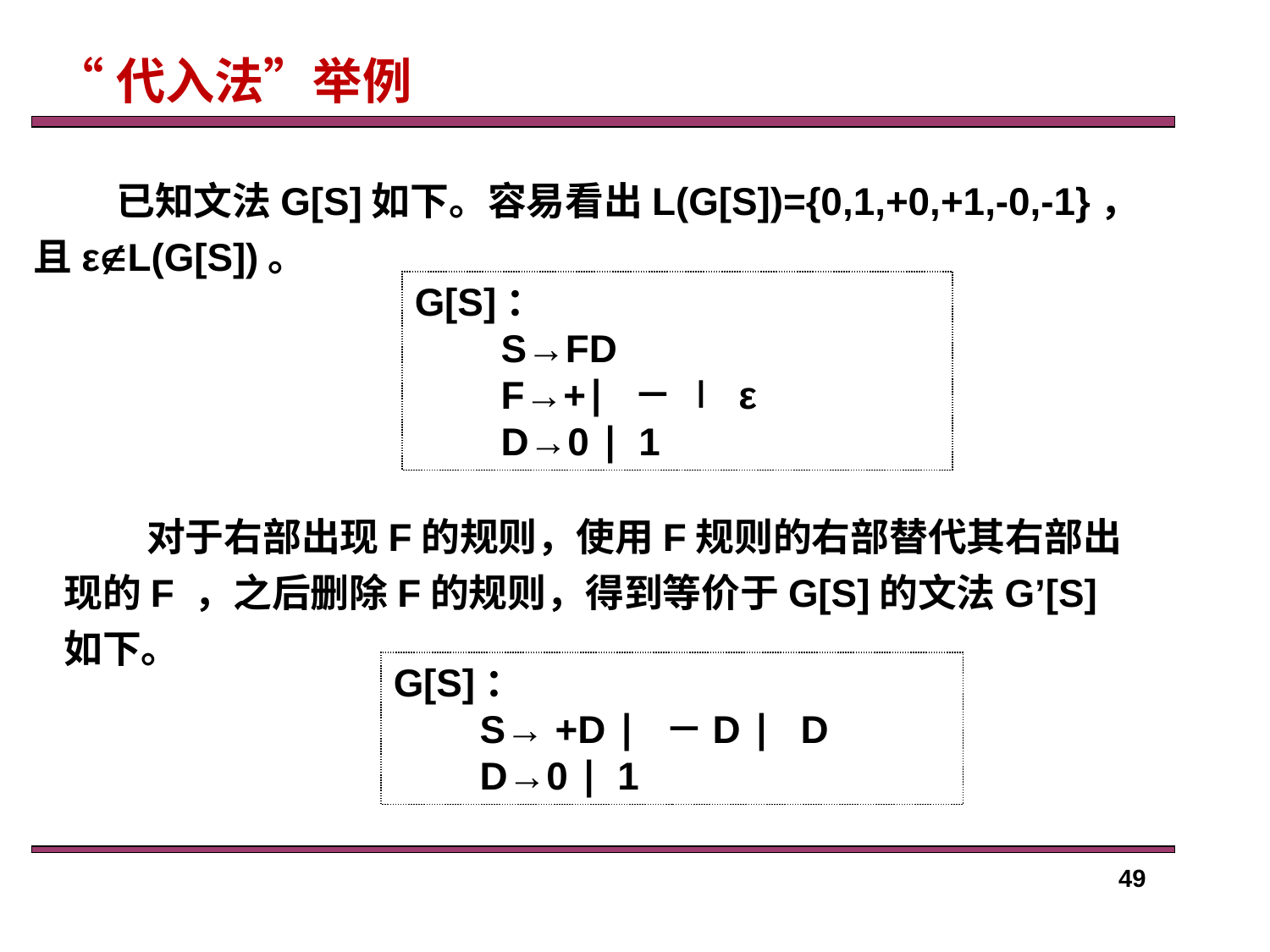

“代入法”举例
已知文法G[S]如下。容易看出L(G[S])={0,1,+0,+1,-0,-1}，且ε∉L(G[S])。
G[S]：
        S→FD
        F→+∣－ ∣ ε
        D→0 ∣1
对于右部出现F的规则，使用F规则的右部替代其右部出现的F ，之后删除F的规则，得到等价于G[S]的文法G’[S]如下。
G[S]：
        S→ +D ∣－D ∣ D
        D→0 ∣1
49